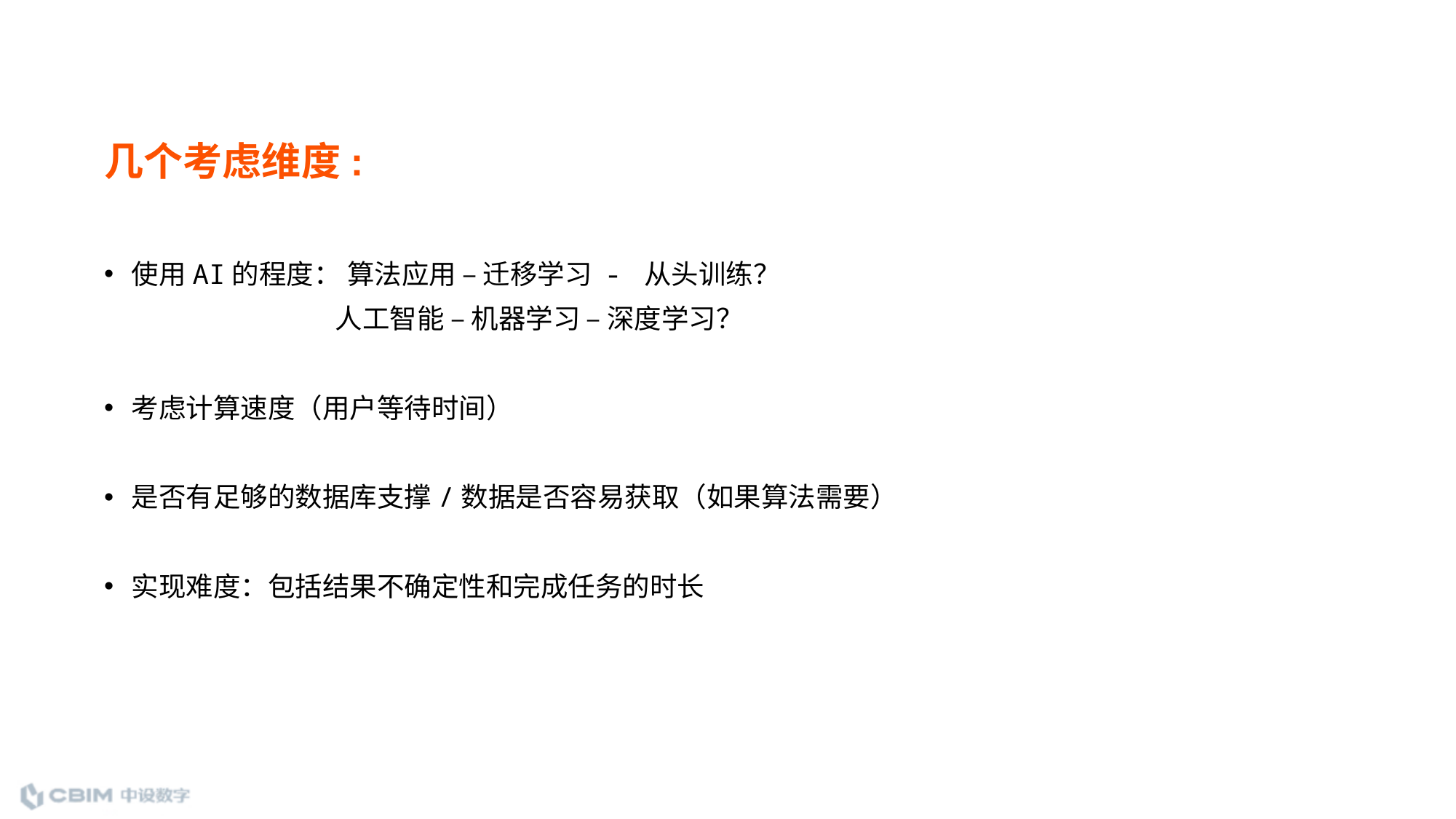

几个考虑维度:

使用AI的程度： 算法应用 – 迁移学习 - 从头训练？
		 人工智能 – 机器学习 – 深度学习？

考虑计算速度（用户等待时间）

是否有足够的数据库支撑/数据是否容易获取（如果算法需要）

实现难度：包括结果不确定性和完成任务的时长